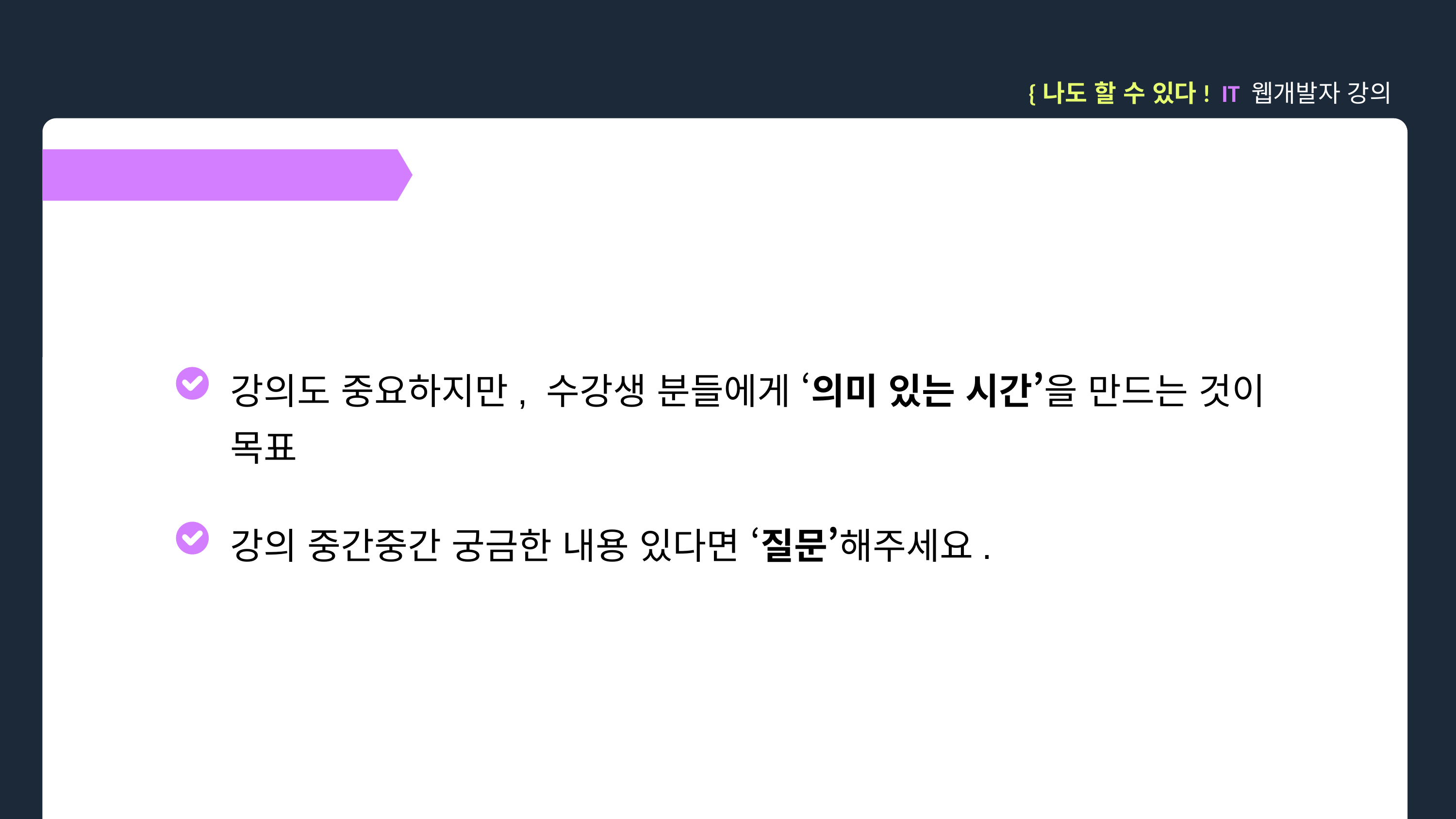

{나도 할 수 있다!  IT 웹개발자 강의

강의 시작에 앞서…
강의도 중요하지만, 수강생 분들에게 ‘의미 있는 시간’을 만드는 것이 목표

강의 중간중간 궁금한 내용 있다면 ‘질문’해주세요.